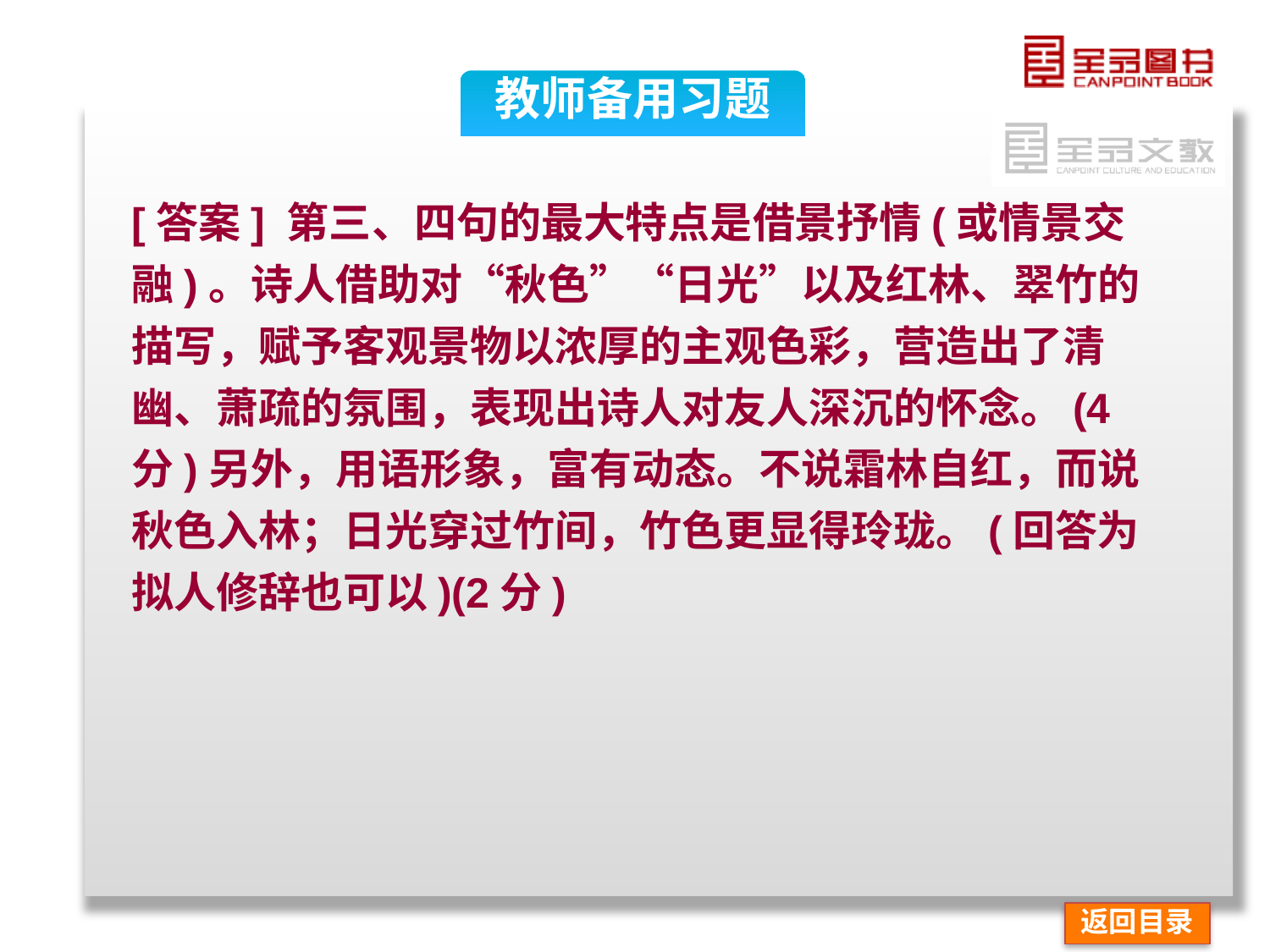

教师备用习题
[答案] 第三、四句的最大特点是借景抒情(或情景交融)。诗人借助对“秋色”“日光”以及红林、翠竹的描写，赋予客观景物以浓厚的主观色彩，营造出了清幽、萧疏的氛围，表现出诗人对友人深沉的怀念。(4分)另外，用语形象，富有动态。不说霜林自红，而说秋色入林；日光穿过竹间，竹色更显得玲珑。(回答为拟人修辞也可以)(2分)
返回目录